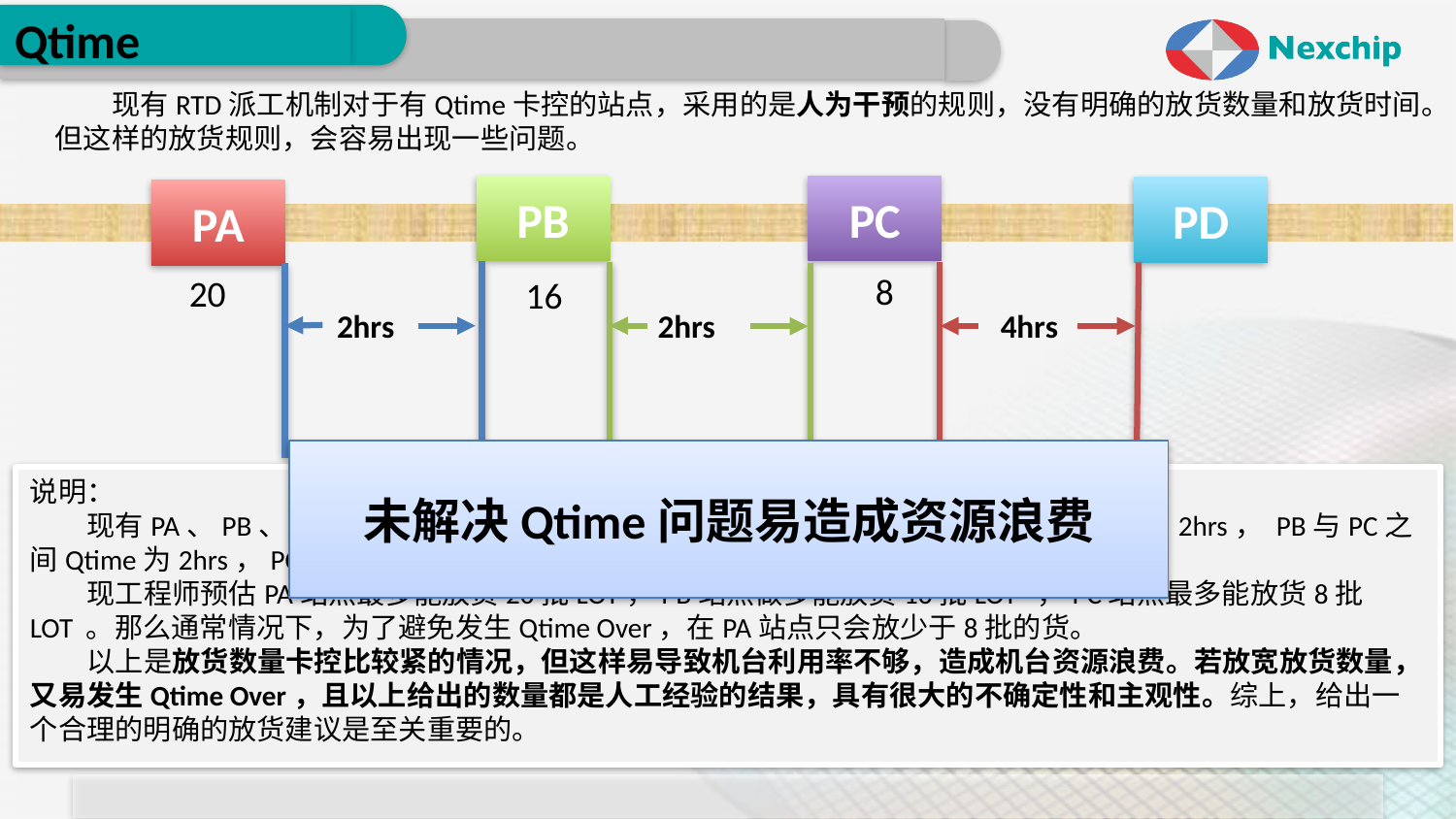

# Qtime
现有RTD派工机制对于有Qtime卡控的站点，采用的是人为干预的规则，没有明确的放货数量和放货时间。但这样的放货规则，会容易出现一些问题。
PC
PB
PD
PA

8
20
16
2hrs
4hrs
2hrs
未解决Qtime问题易造成资源浪费
说明：
        现有PA、PB、PC和PD四个站点，对于一些即将到来的LOT，PA与PB之间Qtime为2hrs， PB与PC之间Qtime为2hrs，PC与PD之间Qtime为4hrs。
        现工程师预估PA站点最多能放货20批LOT，PB站点做多能放货16批LOT  ，PC站点最多能放货8批LOT 。那么通常情况下，为了避免发生Qtime Over，在PA站点只会放少于8批的货。
        以上是放货数量卡控比较紧的情况，但这样易导致机台利用率不够，造成机台资源浪费。若放宽放货数量，又易发生Qtime Over，且以上给出的数量都是人工经验的结果，具有很大的不确定性和主观性。综上，给出一个合理的明确的放货建议是至关重要的。